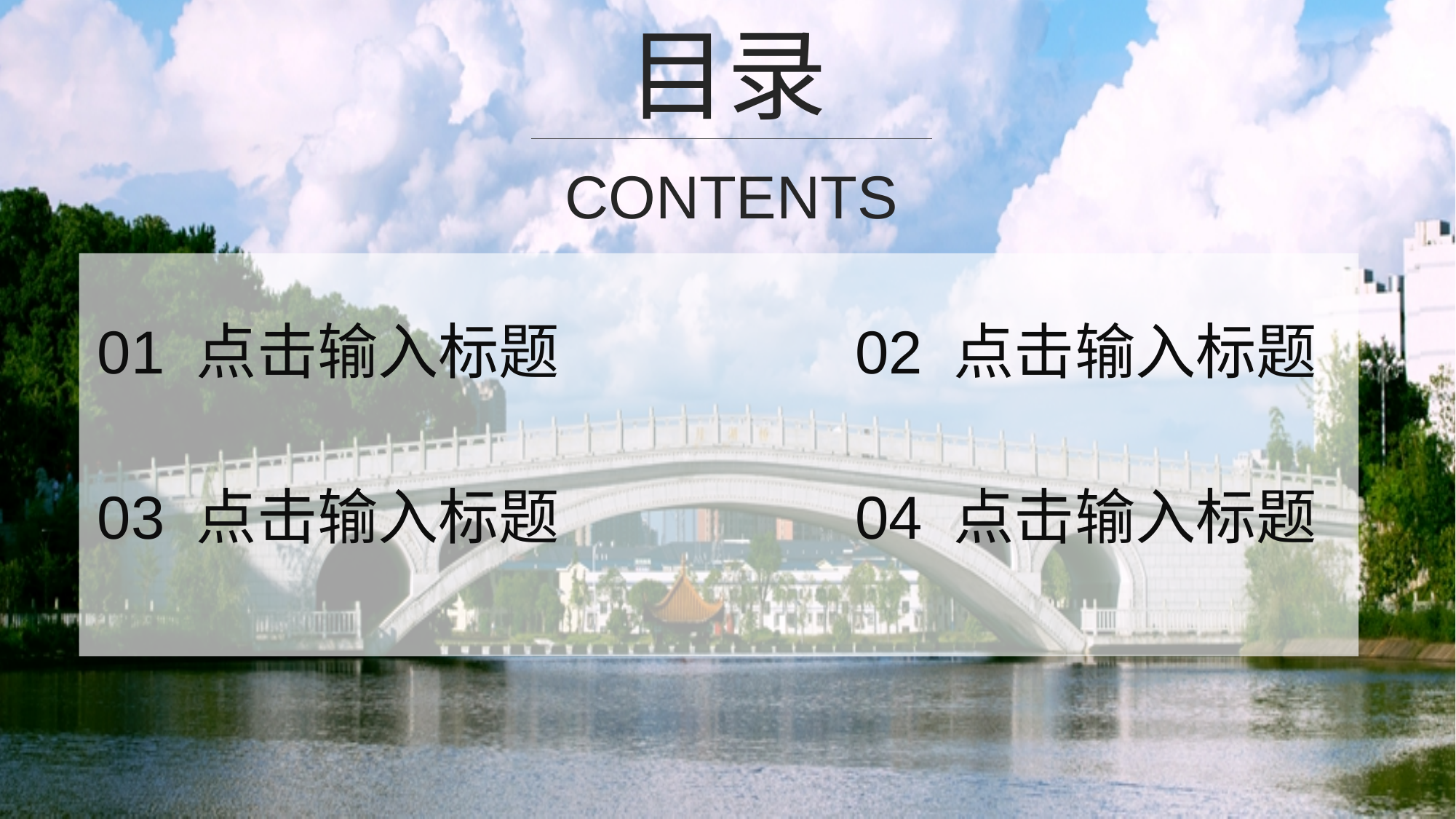

目录
CONTENTS

01 点击输入标题
02 点击输入标题
03 点击输入标题
04 点击输入标题